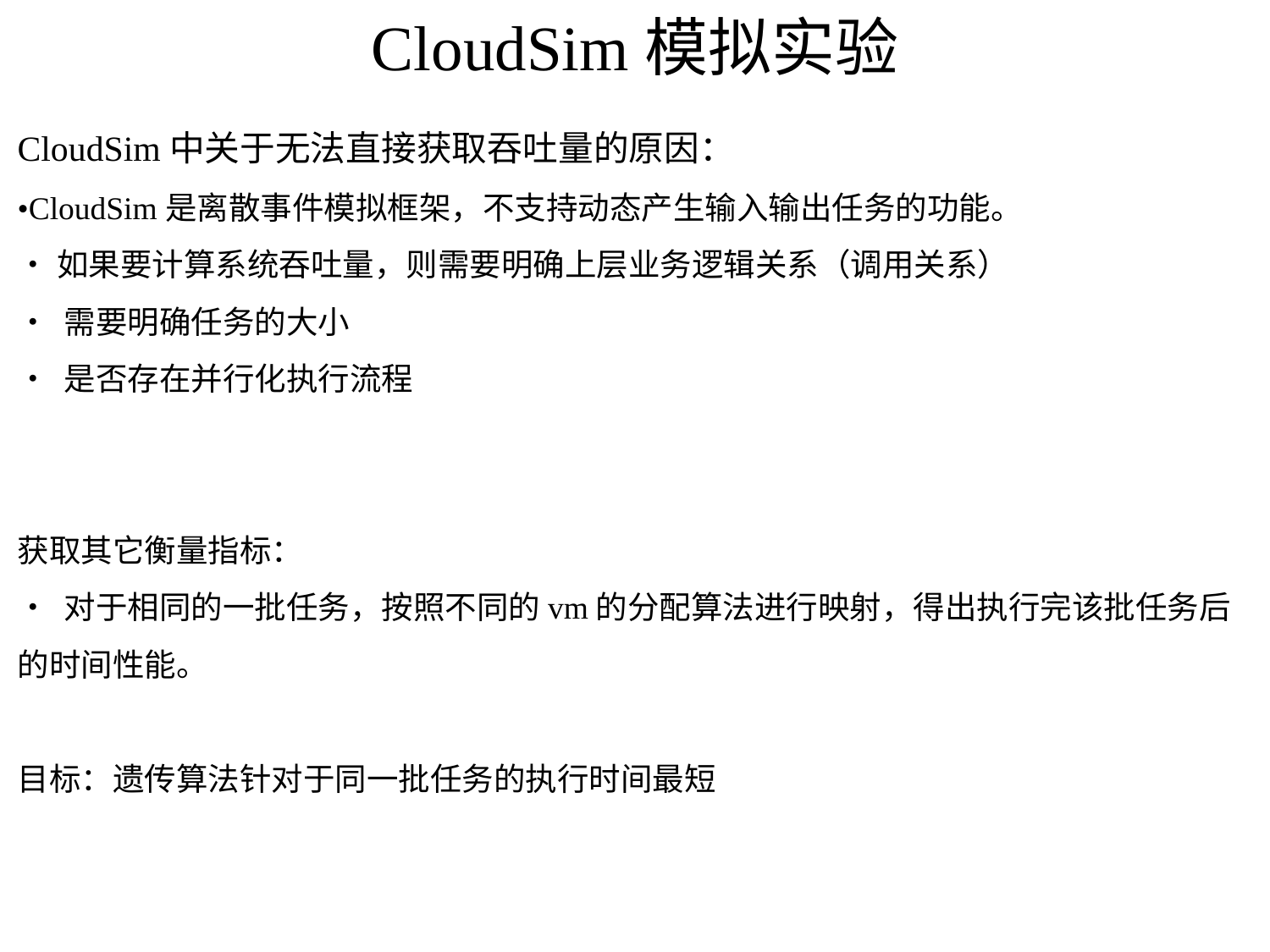

# CloudSim模拟实验
CloudSim中关于无法直接获取吞吐量的原因：
•CloudSim是离散事件模拟框架，不支持动态产生输入输出任务的功能。
•如果要计算系统吞吐量，则需要明确上层业务逻辑关系（调用关系）
• 需要明确任务的大小
• 是否存在并行化执行流程

获取其它衡量指标：
• 对于相同的一批任务，按照不同的vm的分配算法进行映射，得出执行完该批任务后的时间性能。

目标：遗传算法针对于同一批任务的执行时间最短